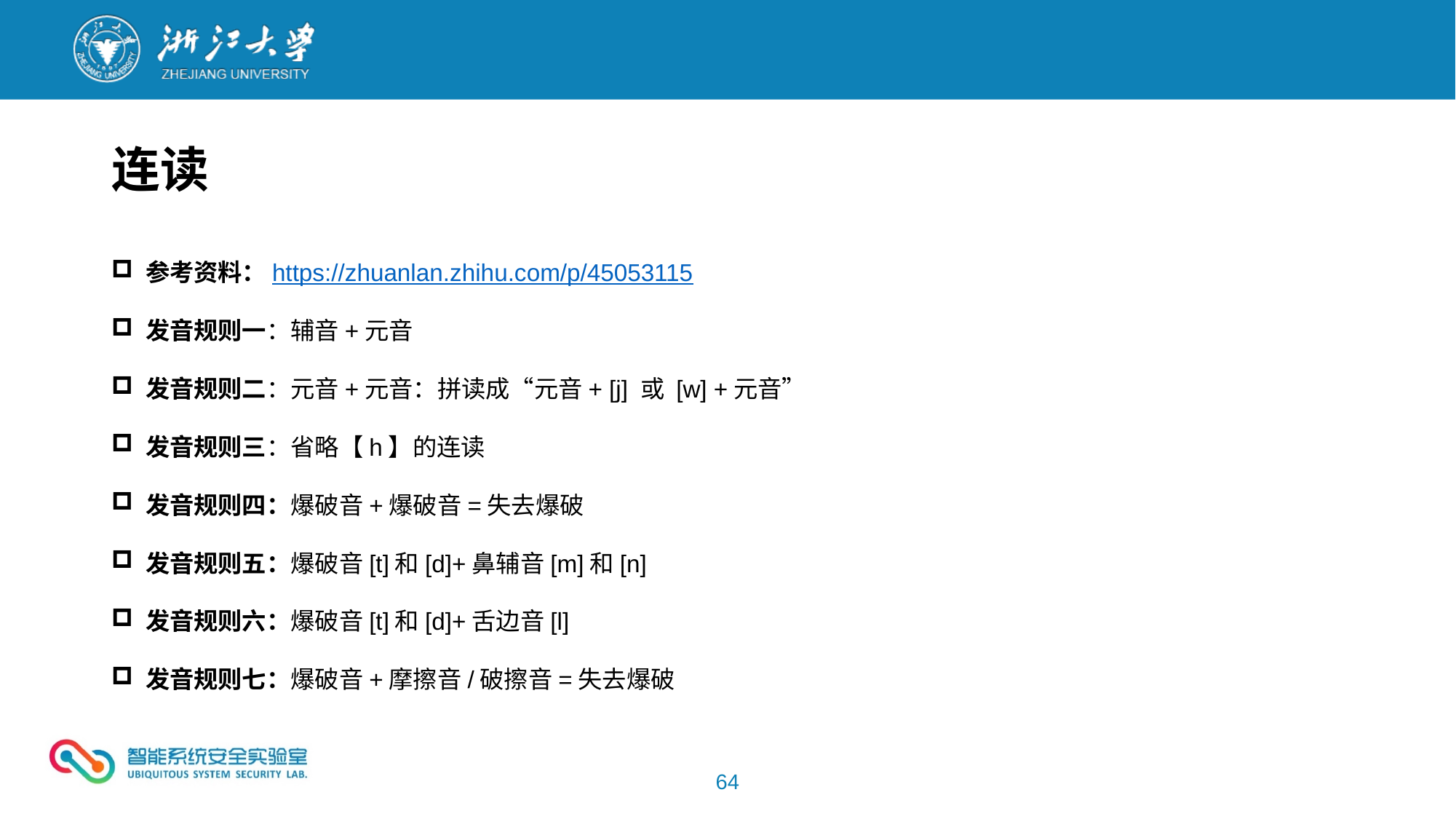

连读
参考资料：https://zhuanlan.zhihu.com/p/45053115
发音规则一：辅音+元音
发音规则二：元音+元音：拼读成“元音+ [j] 或 [w] +元音”
发音规则三：省略【h】的连读
发音规则四：爆破音+爆破音=失去爆破
发音规则五：爆破音[t]和[d]+鼻辅音[m]和[n]
发音规则六：爆破音[t]和[d]+舌边音[l]
发音规则七：爆破音+摩擦音/破擦音=失去爆破